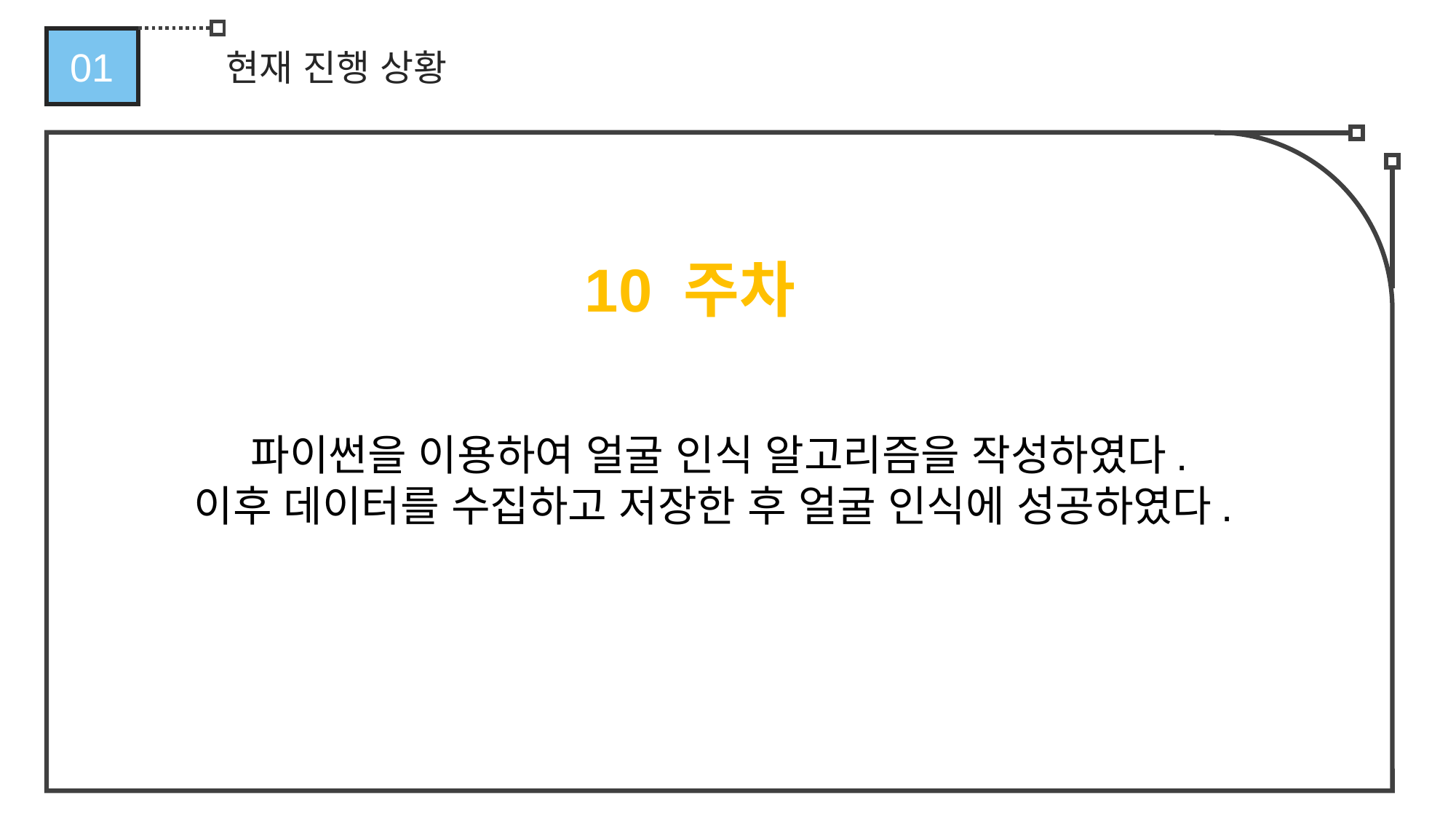

01
현재 진행 상황

파이썬과 연동하여 얼굴 인식 알고리즘을 작성한다.

10 주차
파이썬을 이용하여 얼굴 인식 알고리즘을 작성하였다.
이후 데이터를 수집하고 저장한 후 얼굴 인식에 성공하였다.